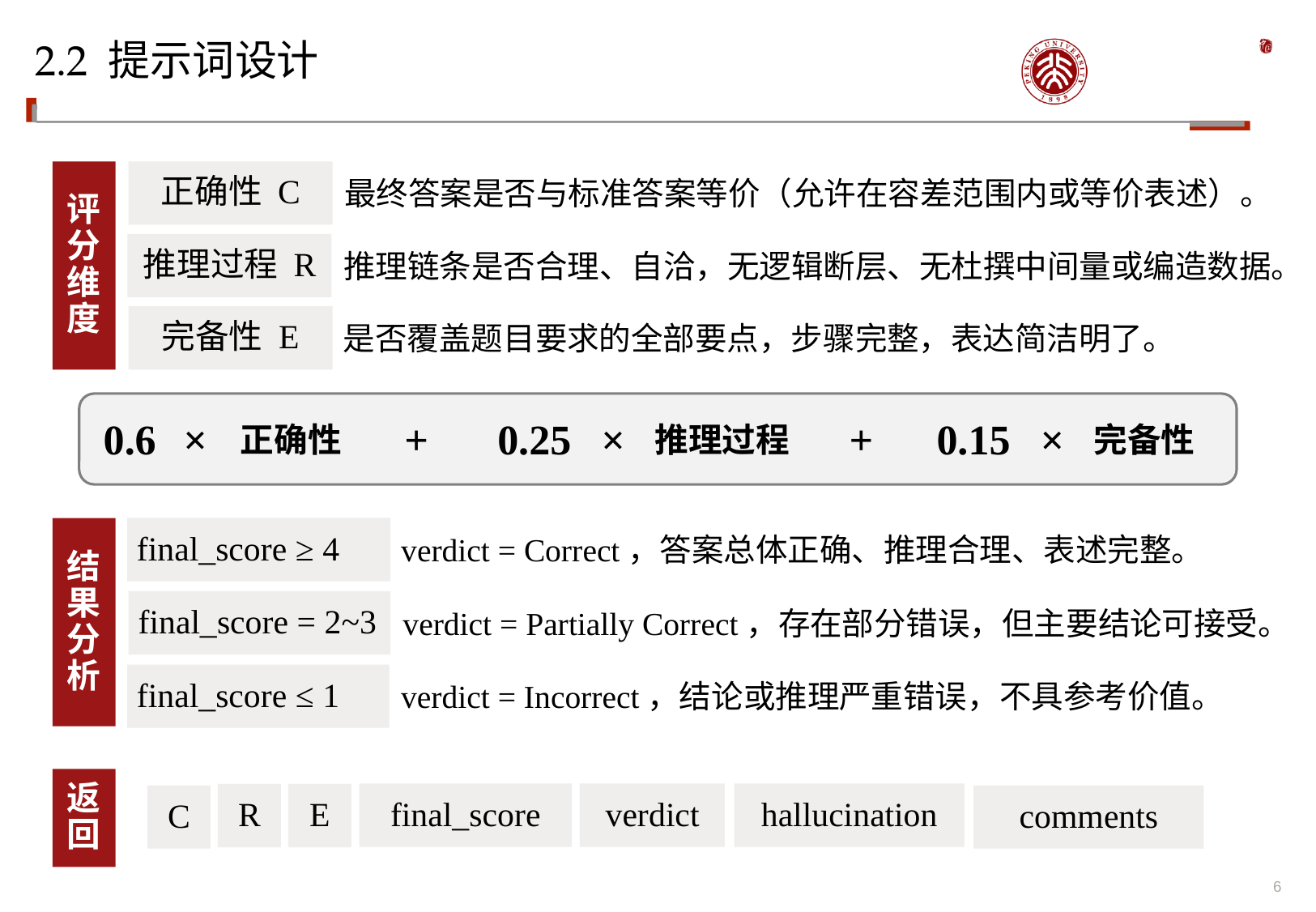

# 2.2 提示词设计
评分维度
正确性 C
最终答案是否与标准答案等价（允许在容差范围内或等价表述）。
推理过程 R
推理链条是否合理、自洽，无逻辑断层、无杜撰中间量或编造数据。
完备性 E
是否覆盖题目要求的全部要点，步骤完整，表达简洁明了。

正确性
推理过程
完备性
0.6
×
+
0.25
×
+
0.15
×
结果分析
final_score ≥ 4
verdict = Correct，答案总体正确、推理合理、表述完整。
final_score = 2~3
verdict = Partially Correct，存在部分错误，但主要结论可接受。
final_score ≤ 1
verdict = Incorrect，结论或推理严重错误，不具参考价值。
返回
final_score
verdict
hallucination
R
E
C
comments